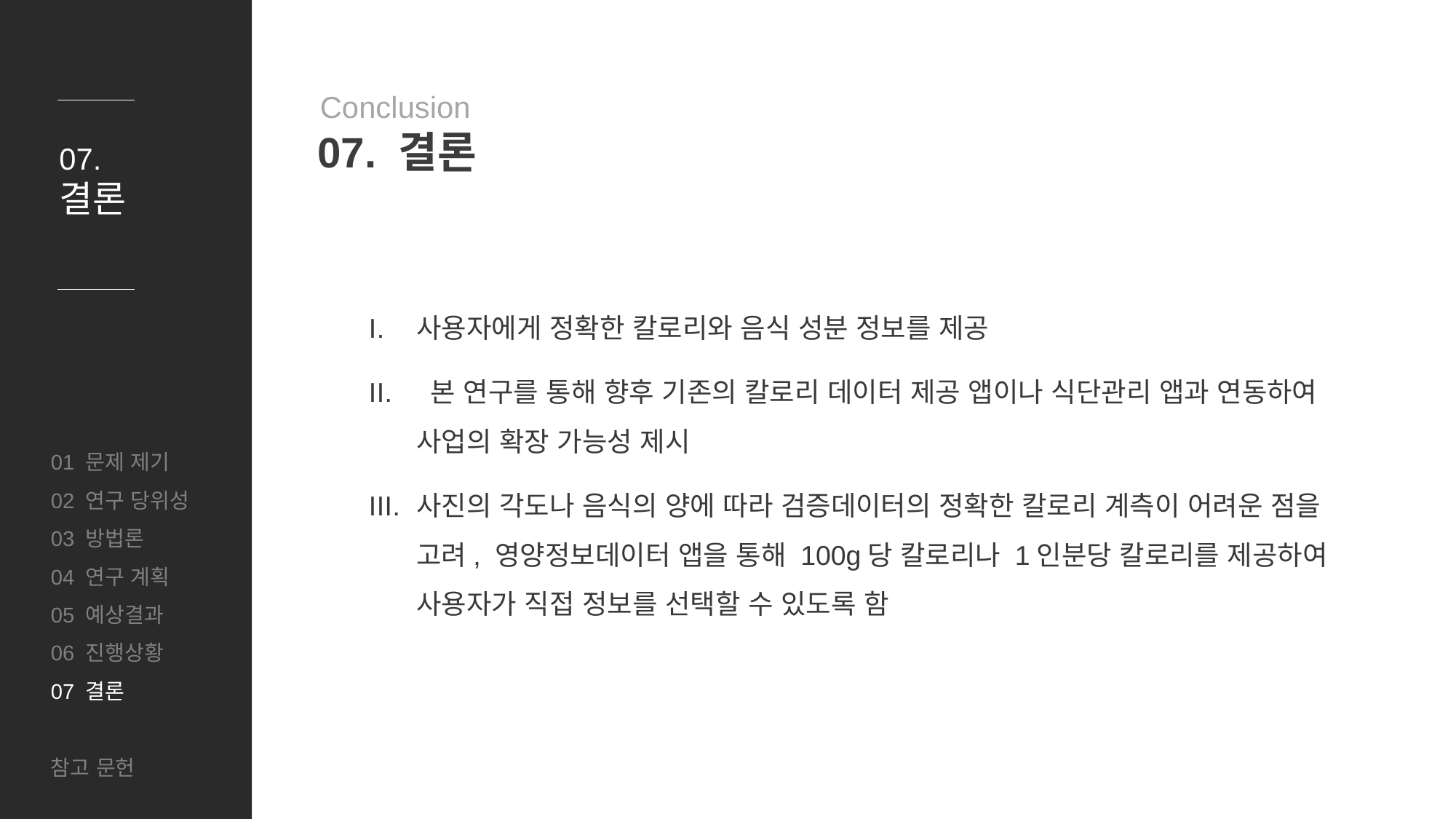

Conclusion
07. 결론
07.
결론
사용자에게 정확한 칼로리와 음식 성분 정보를 제공
 본 연구를 통해 향후 기존의 칼로리 데이터 제공 앱이나 식단관리 앱과 연동하여 사업의 확장 가능성 제시
사진의 각도나 음식의 양에 따라 검증데이터의 정확한 칼로리 계측이 어려운 점을 고려, 영양정보데이터 앱을 통해 100g당 칼로리나 1인분당 칼로리를 제공하여 사용자가 직접 정보를 선택할 수 있도록 함

01 문제 제기
02 연구 당위성
03 방법론
04 연구 계획
05 예상결과
06 진행상황
07 결론

참고 문헌